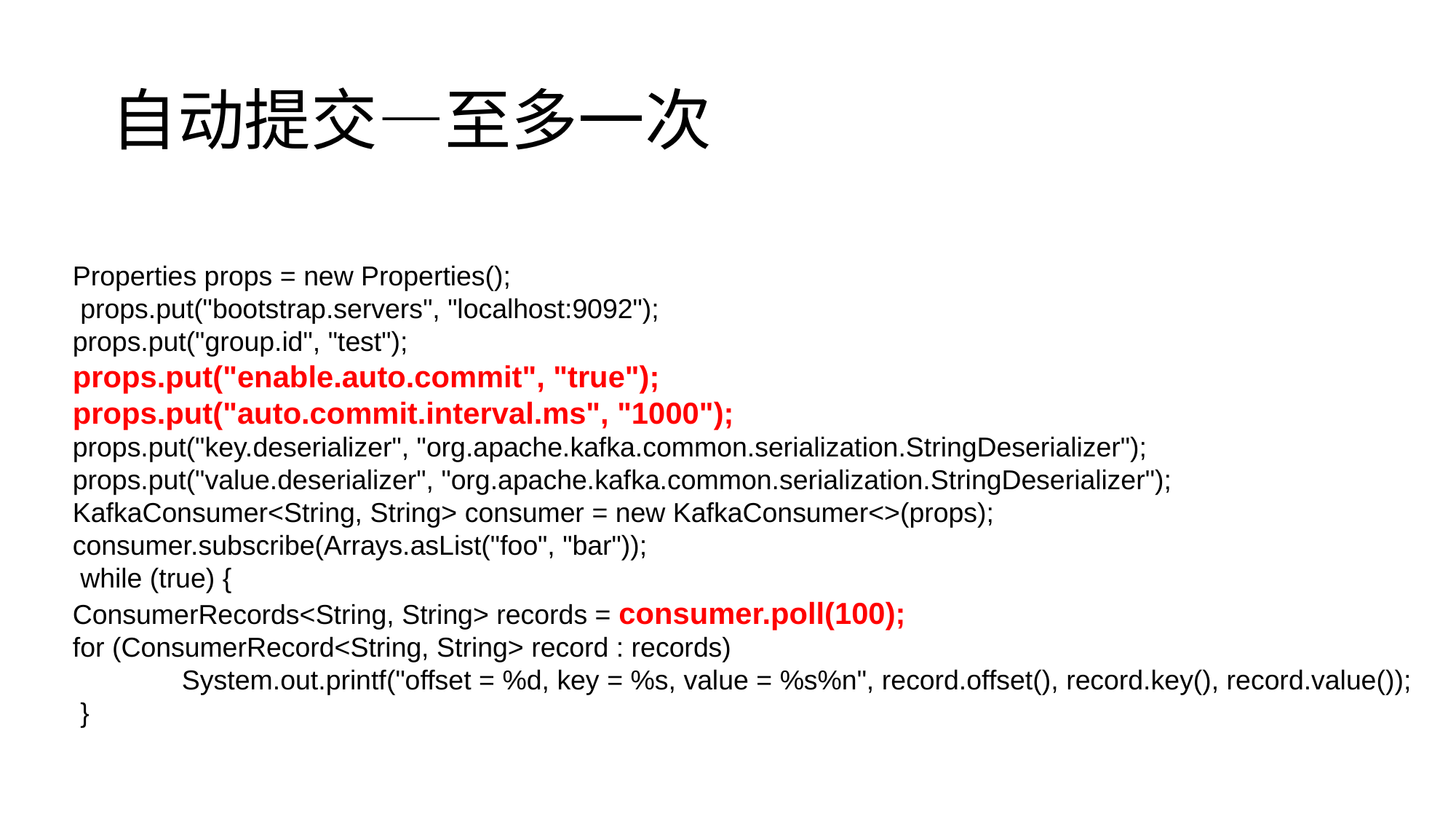

# 自动提交—至多一次
Properties props = new Properties();
 props.put("bootstrap.servers", "localhost:9092");
props.put("group.id", "test");
props.put("enable.auto.commit", "true");
props.put("auto.commit.interval.ms", "1000");
props.put("key.deserializer", "org.apache.kafka.common.serialization.StringDeserializer");
props.put("value.deserializer", "org.apache.kafka.common.serialization.StringDeserializer");
KafkaConsumer<String, String> consumer = new KafkaConsumer<>(props);
consumer.subscribe(Arrays.asList("foo", "bar"));
 while (true) {
ConsumerRecords<String, String> records = consumer.poll(100);
for (ConsumerRecord<String, String> record : records)
	System.out.printf("offset = %d, key = %s, value = %s%n", record.offset(), record.key(), record.value());
 }